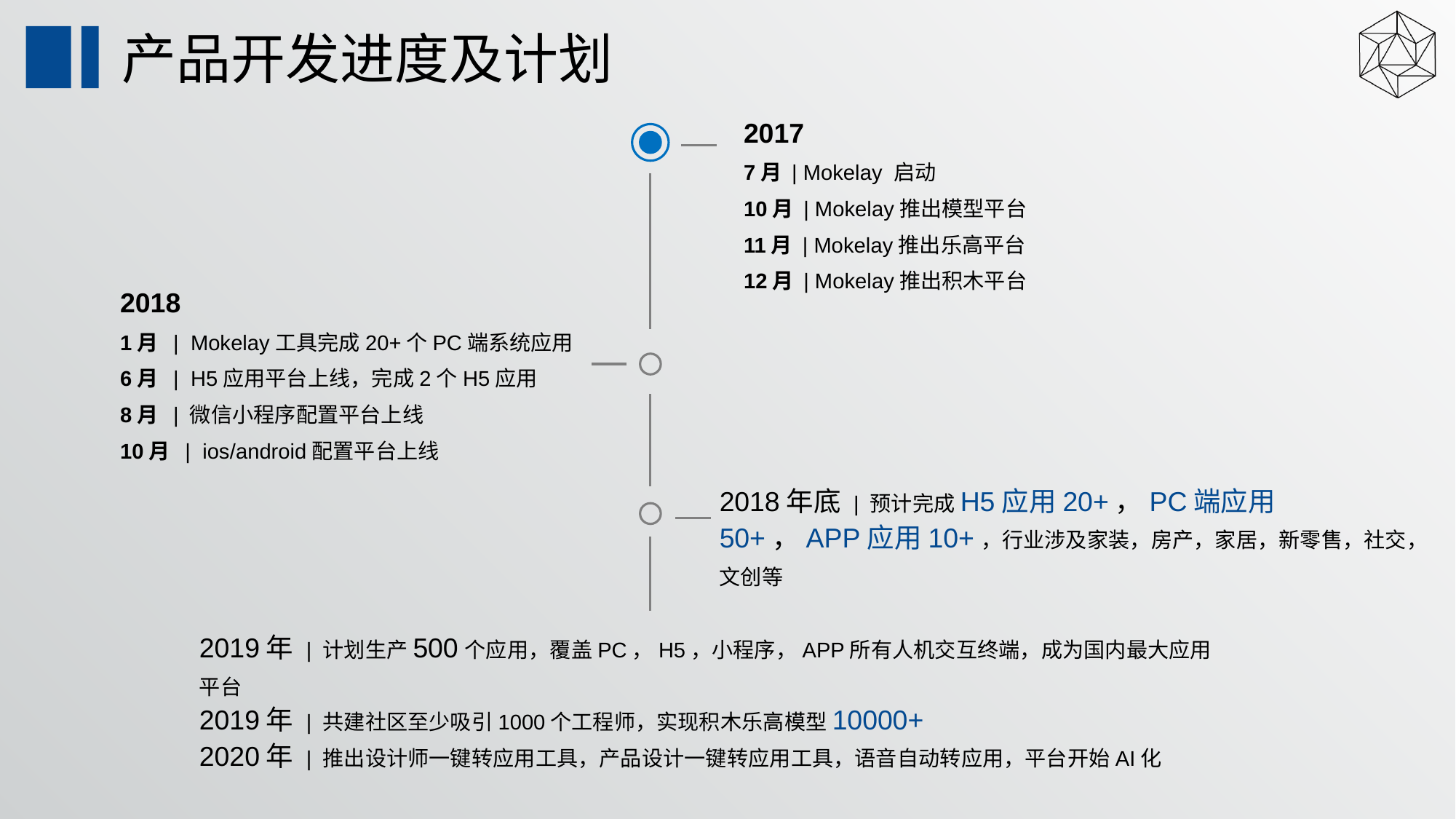

产品开发进度及计划
2017
7月 | Mokelay 启动
10月 | Mokelay推出模型平台
11月 | Mokelay推出乐高平台
12月 | Mokelay推出积木平台

2018
1月  |  Mokelay工具完成20+个PC端系统应用
6月  |  H5应用平台上线，完成2个H5应用
8月  | 微信小程序配置平台上线
10月  |  ios/android配置平台上线
2018年底 | 预计完成H5应用20+，PC端应用50+，APP应用10+，行业涉及家装，房产，家居，新零售，社交，文创等
2019年 | 计划生产500个应用，覆盖PC，H5，小程序，APP所有人机交互终端，成为国内最大应用平台
2019年 | 共建社区至少吸引1000个工程师，实现积木乐高模型10000+
2020年 | 推出设计师一键转应用工具，产品设计一键转应用工具，语音自动转应用，平台开始AI化